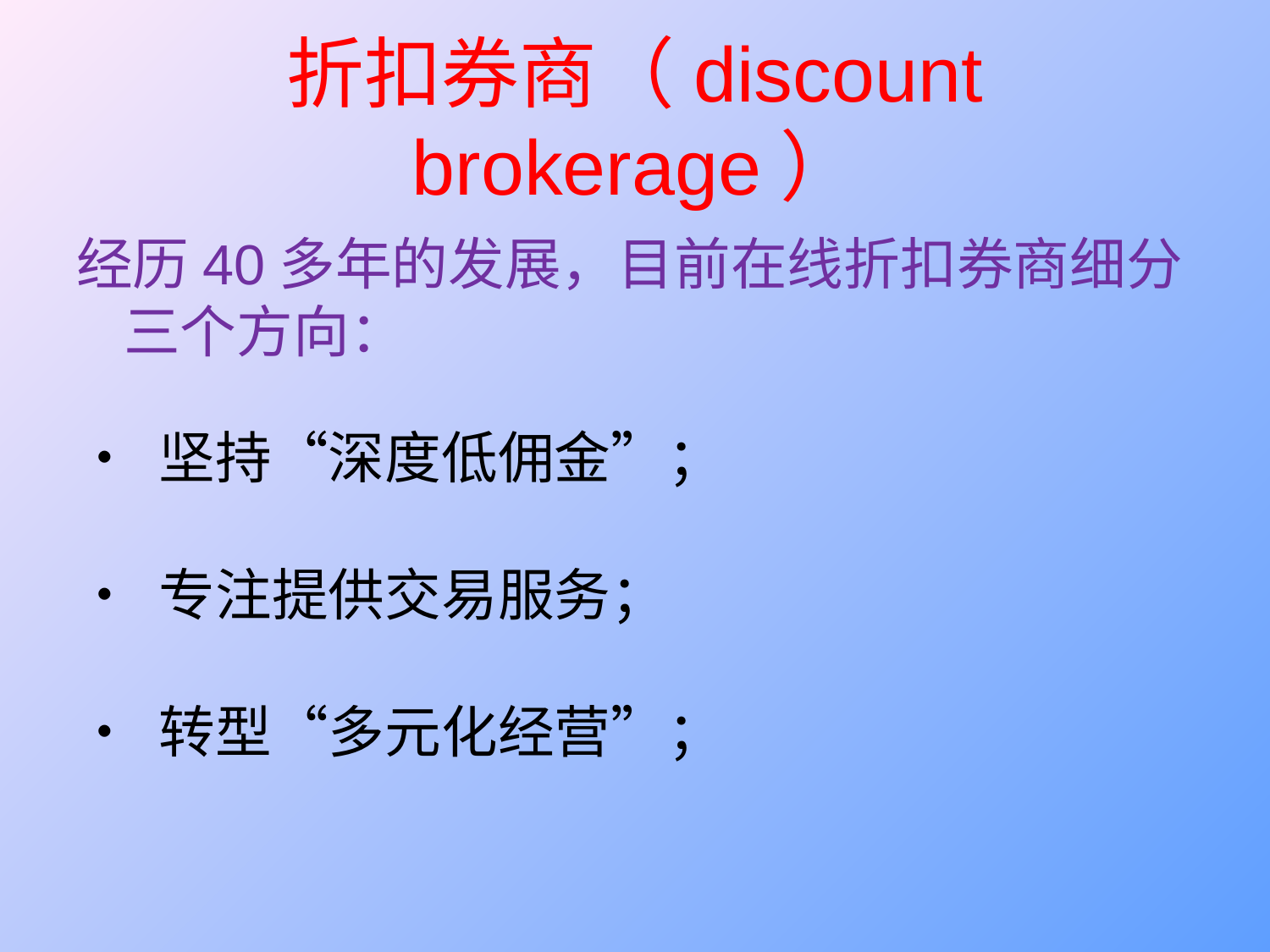

# 折扣券商（discount brokerage）
经历40多年的发展，目前在线折扣券商细分三个方向：
• 坚持“深度低佣金”；
• 专注提供交易服务；
• 转型“多元化经营”；